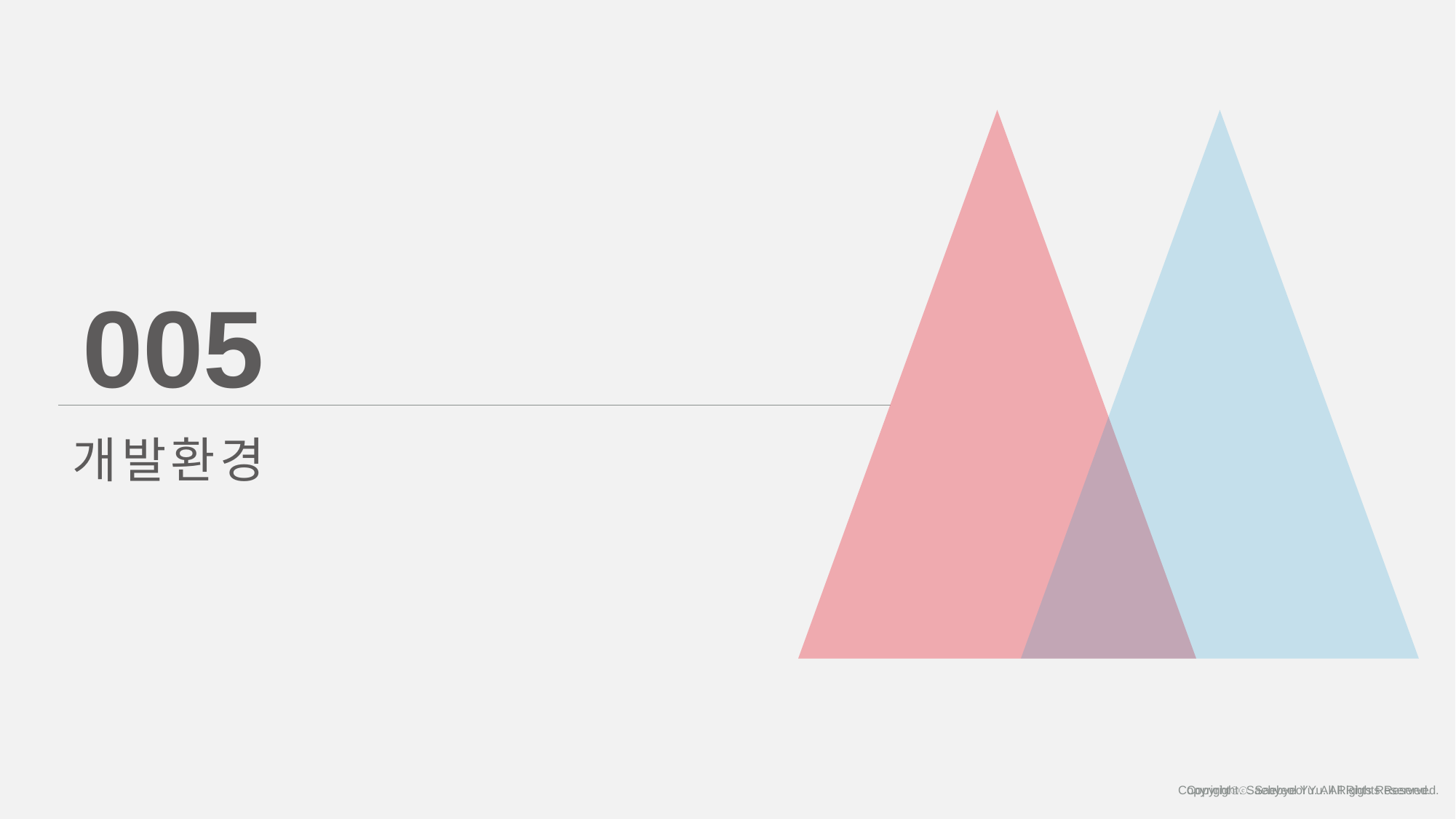

005
개발환경
Copyrightⓒ. Saebyeol Yu. All Rights Reserved.